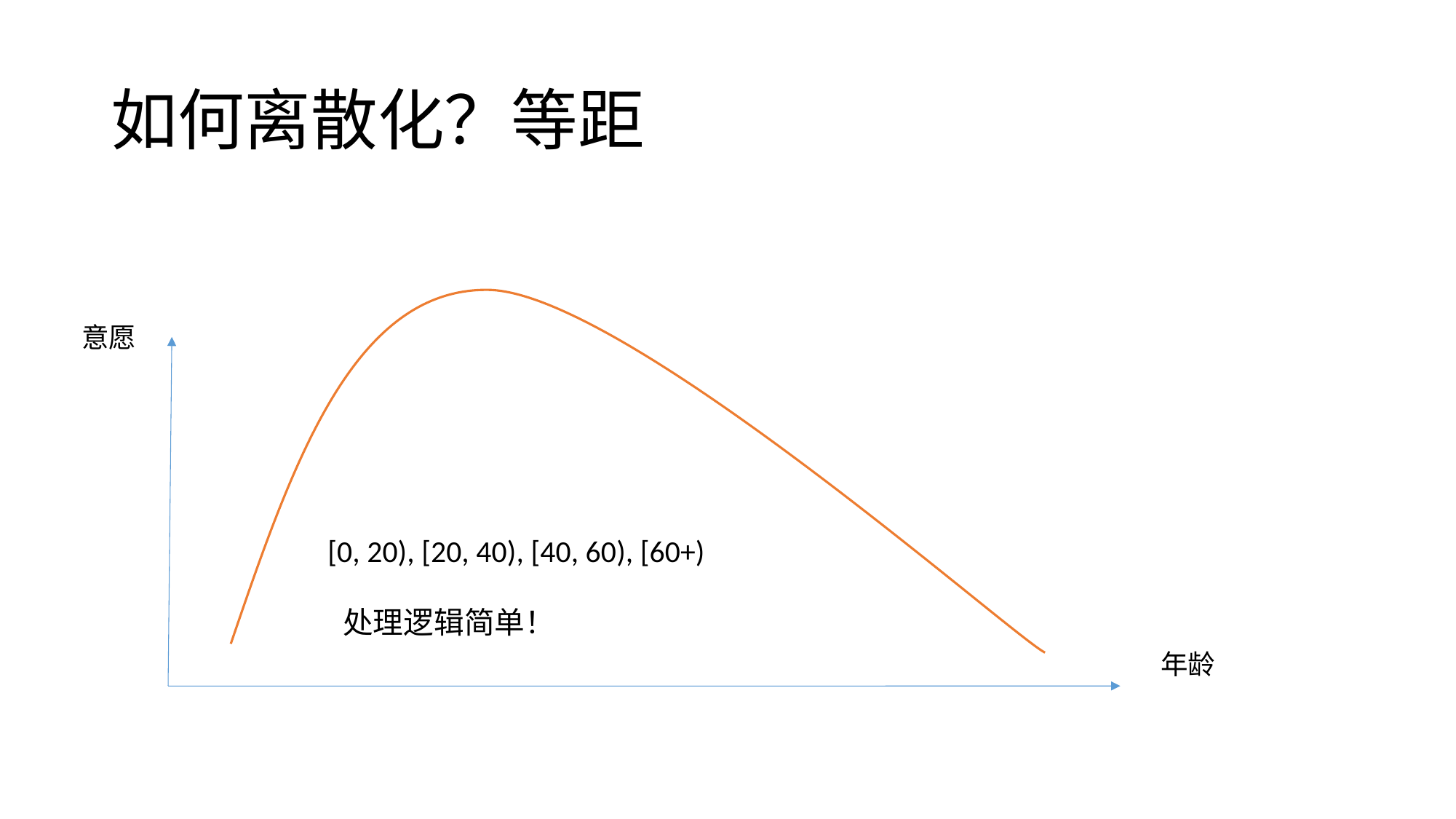

# 如何离散化？等距

意愿
[0, 20), [20, 40), [40, 60), [60+)
处理逻辑简单！
年龄